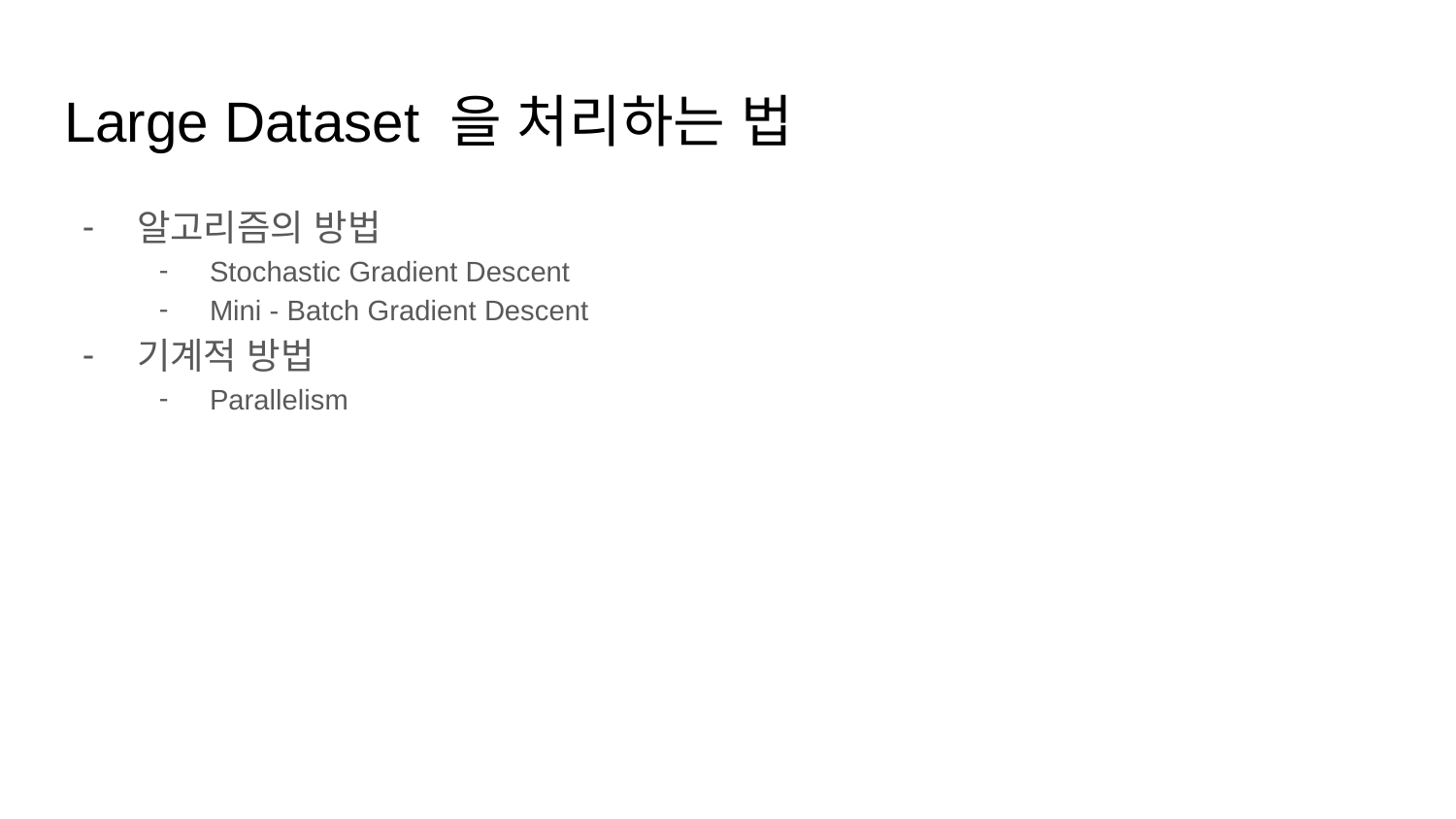

# Large Dataset 을 처리하는 법
알고리즘의 방법
Stochastic Gradient Descent
Mini - Batch Gradient Descent
기계적 방법
Parallelism